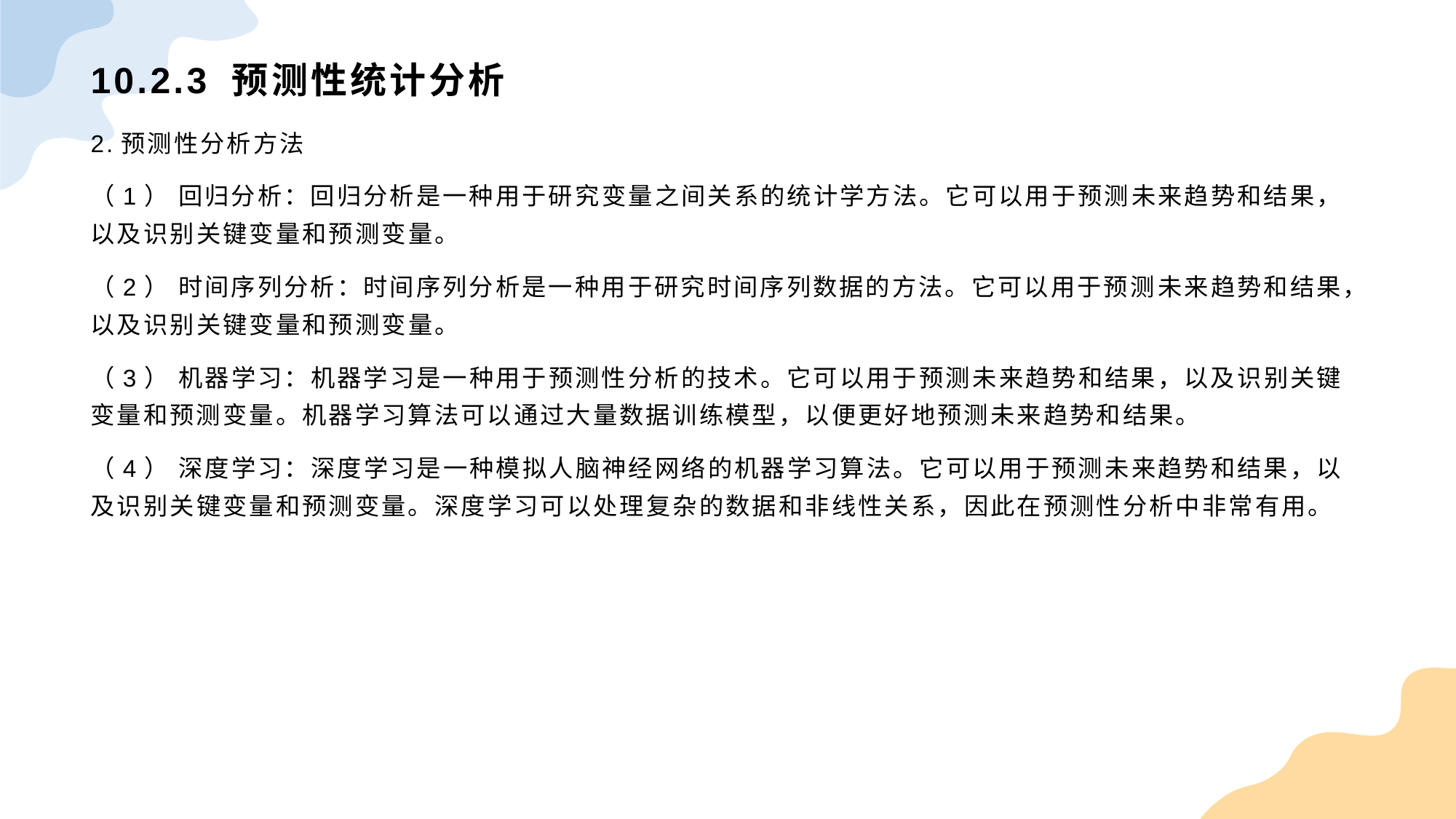

# 10.2.3 预测性统计分析
2.预测性分析方法
（1） 回归分析：回归分析是一种用于研究变量之间关系的统计学方法。它可以用于预测未来趋势和结果，以及识别关键变量和预测变量。
（2） 时间序列分析：时间序列分析是一种用于研究时间序列数据的方法。它可以用于预测未来趋势和结果，以及识别关键变量和预测变量。
（3） 机器学习：机器学习是一种用于预测性分析的技术。它可以用于预测未来趋势和结果，以及识别关键变量和预测变量。机器学习算法可以通过大量数据训练模型，以便更好地预测未来趋势和结果。
（4） 深度学习：深度学习是一种模拟人脑神经网络的机器学习算法。它可以用于预测未来趋势和结果，以及识别关键变量和预测变量。深度学习可以处理复杂的数据和非线性关系，因此在预测性分析中非常有用。